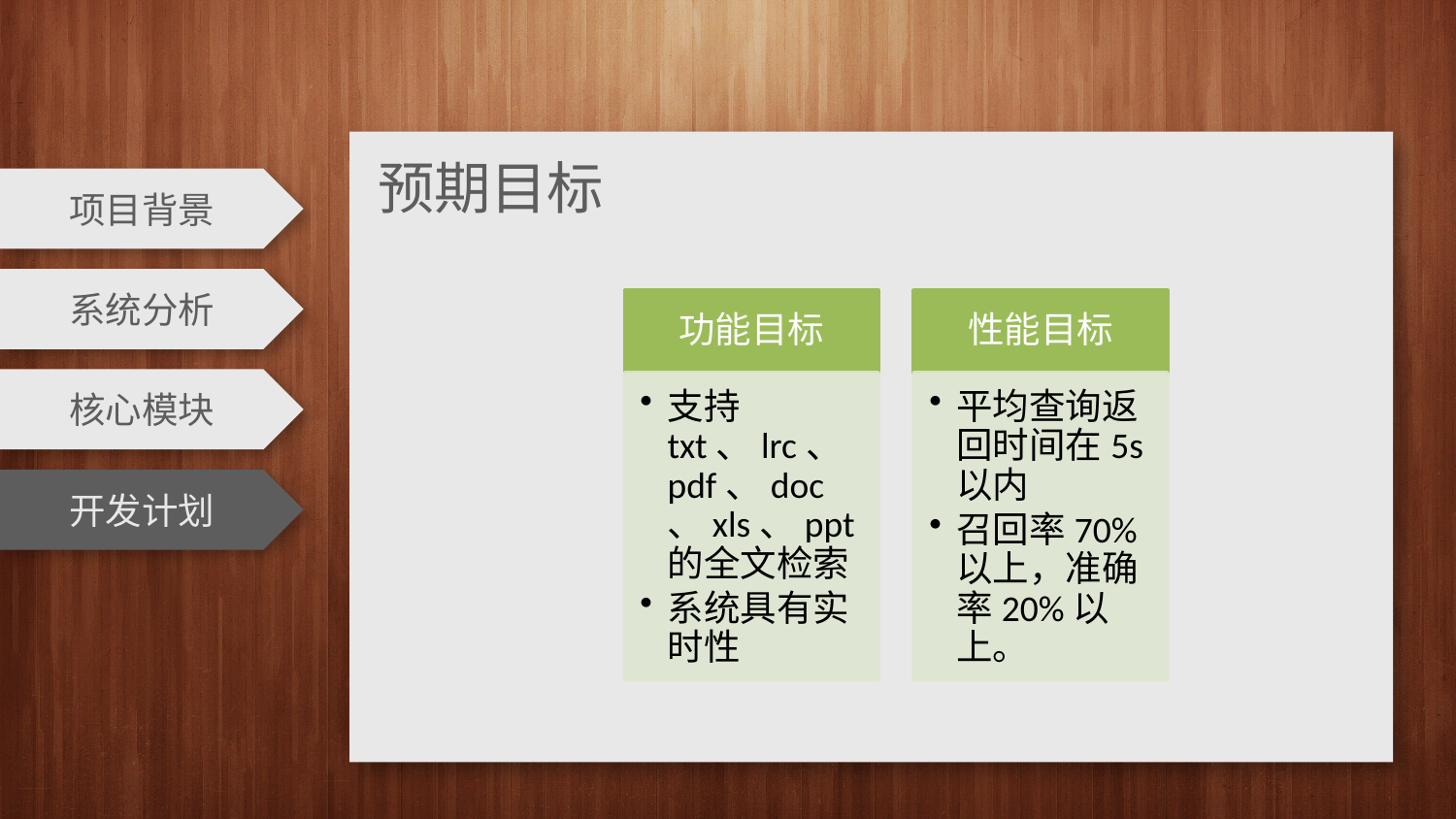

预期目标
项目背景
系统分析
功能目标
支持txt、lrc、pdf、doc、xls、ppt的全文检索
系统具有实时性
性能目标
平均查询返回时间在5s以内
召回率70%以上，准确率20%以上。
核心模块
开发计划